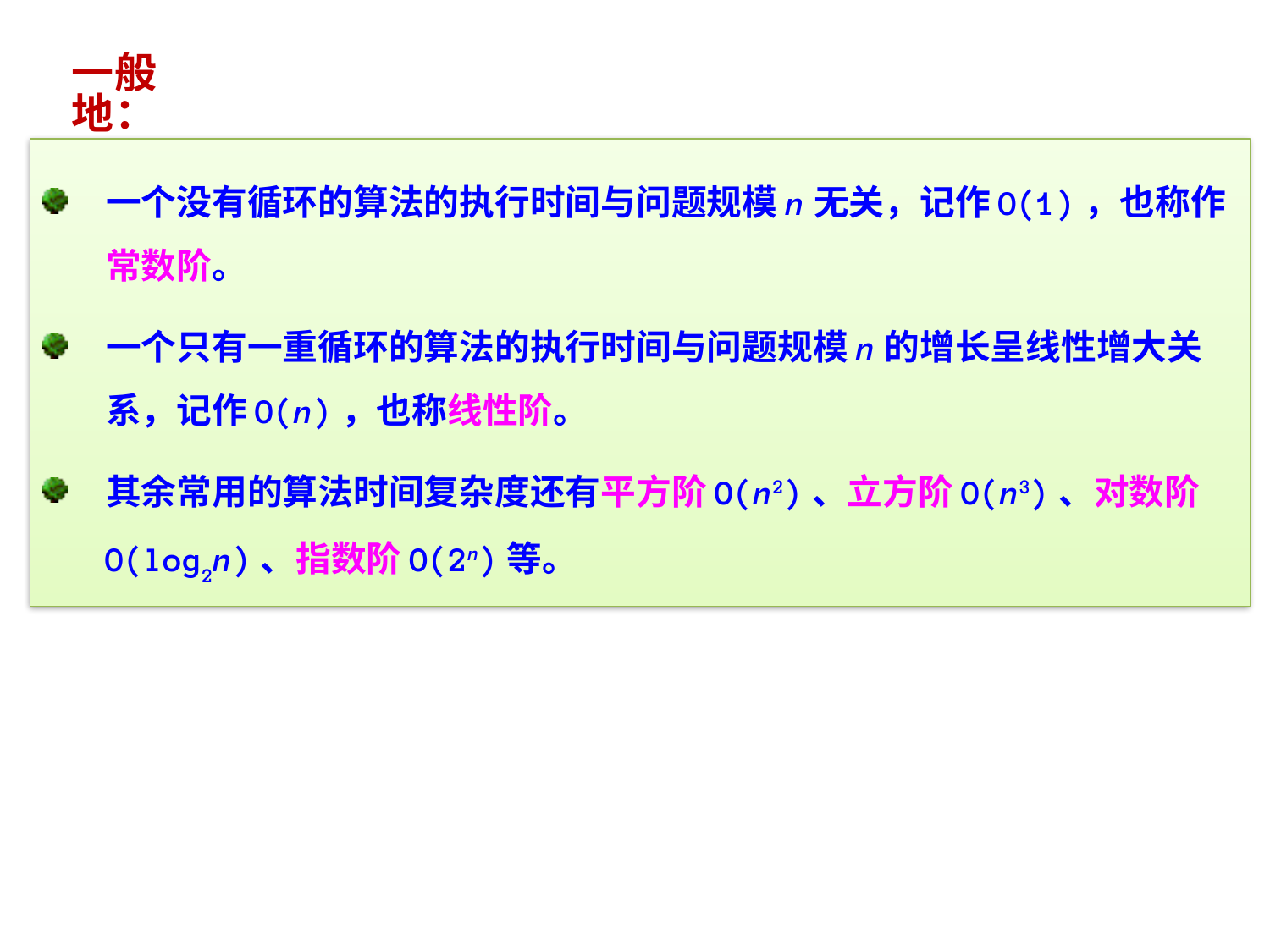

一般地：
一个没有循环的算法的执行时间与问题规模n无关，记作O(1)，也称作常数阶。
一个只有一重循环的算法的执行时间与问题规模n的增长呈线性增大关系，记作O(n)，也称线性阶。
其余常用的算法时间复杂度还有平方阶O(n2)、立方阶O(n3)、对数阶O(log2n)、指数阶O(2n)等。